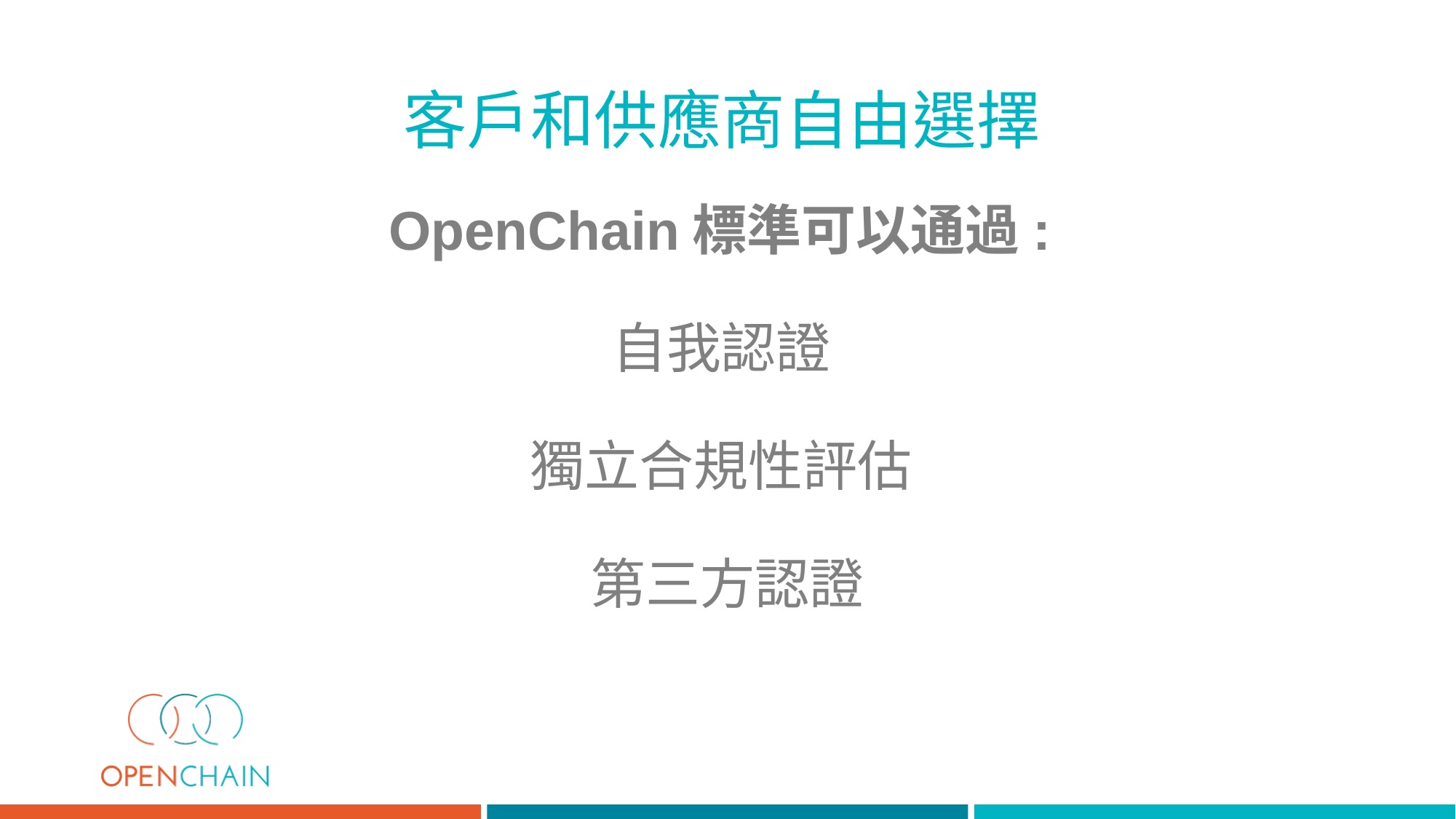

客戶和供應商自由選擇
# OpenChain標準可以通過: 自我認證 獨立合規性評估 第三方認證